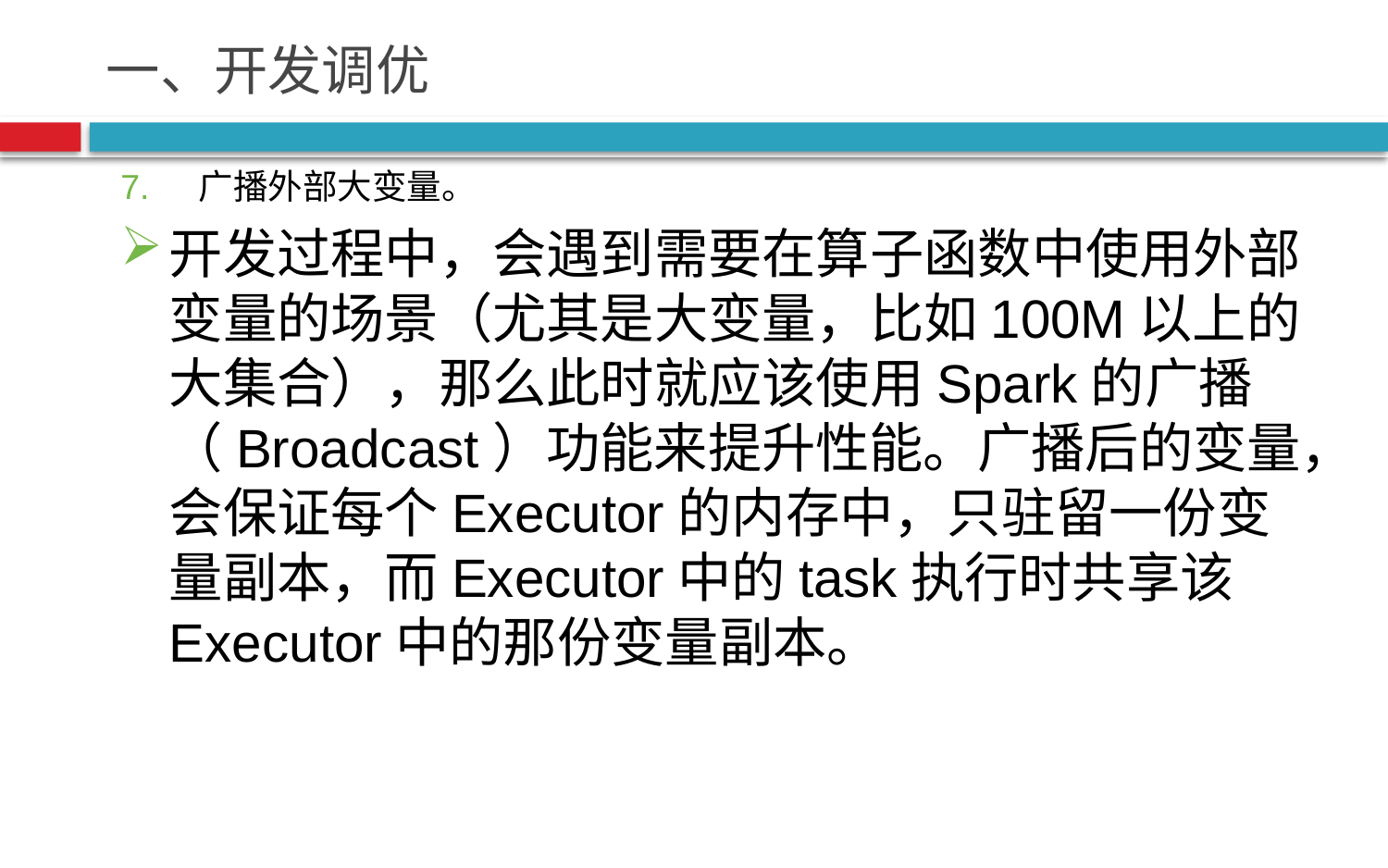

# 一、开发调优
广播外部大变量。
开发过程中，会遇到需要在算子函数中使用外部变量的场景（尤其是大变量，比如100M以上的大集合），那么此时就应该使用Spark的广播（Broadcast）功能来提升性能。广播后的变量，会保证每个Executor的内存中，只驻留一份变量副本，而Executor中的task执行时共享该Executor中的那份变量副本。